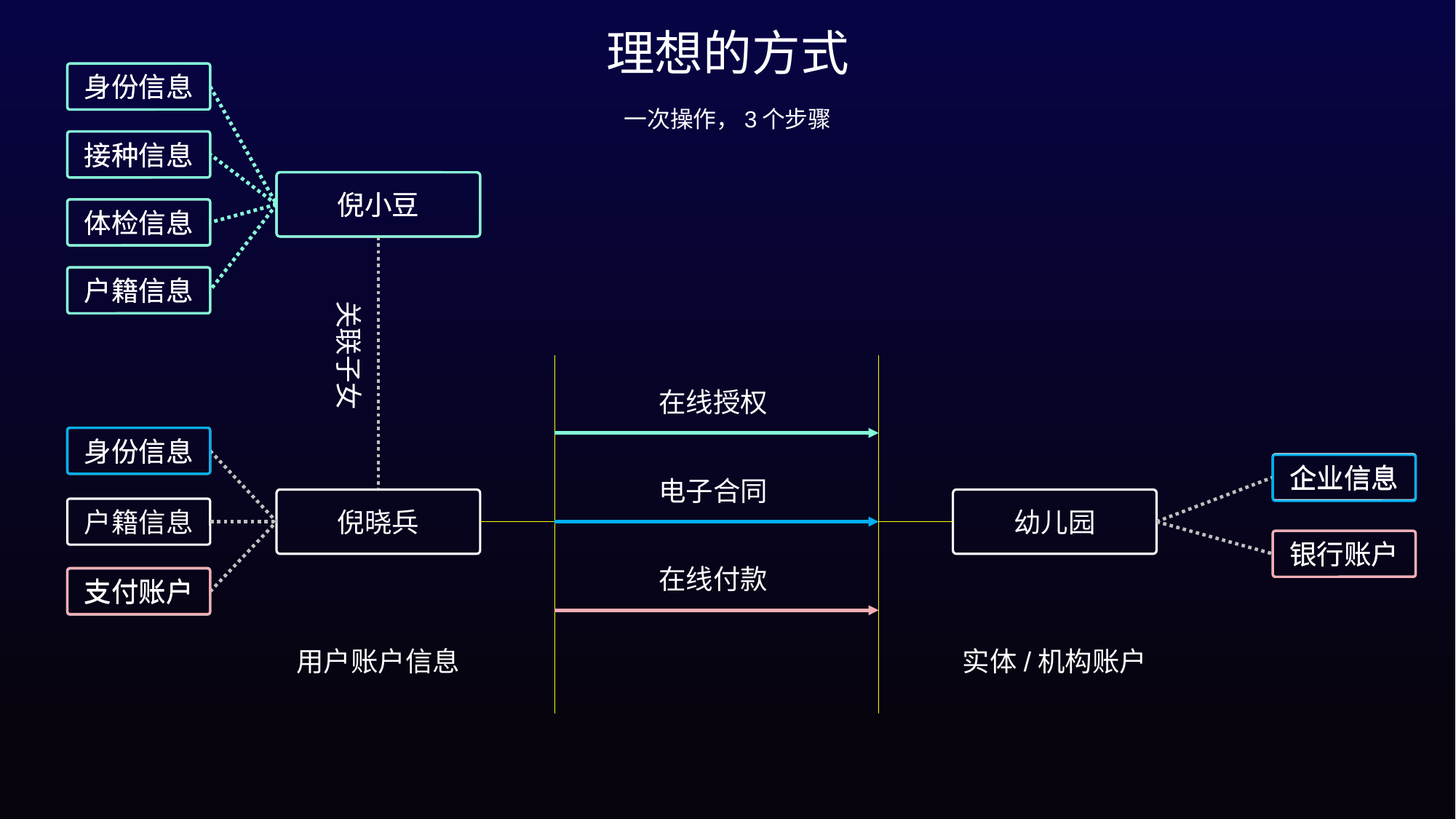

理想的方式
身份信息
接种信息
体检信息
户籍信息
倪小豆
身份信息
接种信息
体检信息
户籍信息
倪小豆
一次操作，3个步骤
关联子女
在线授权
身份信息
身份信息
企业信息
企业信息
电子合同
幼儿园
倪晓兵
户籍信息
银行账户
银行账户
在线付款
支付账户
支付账户
用户账户信息
实体/机构账户